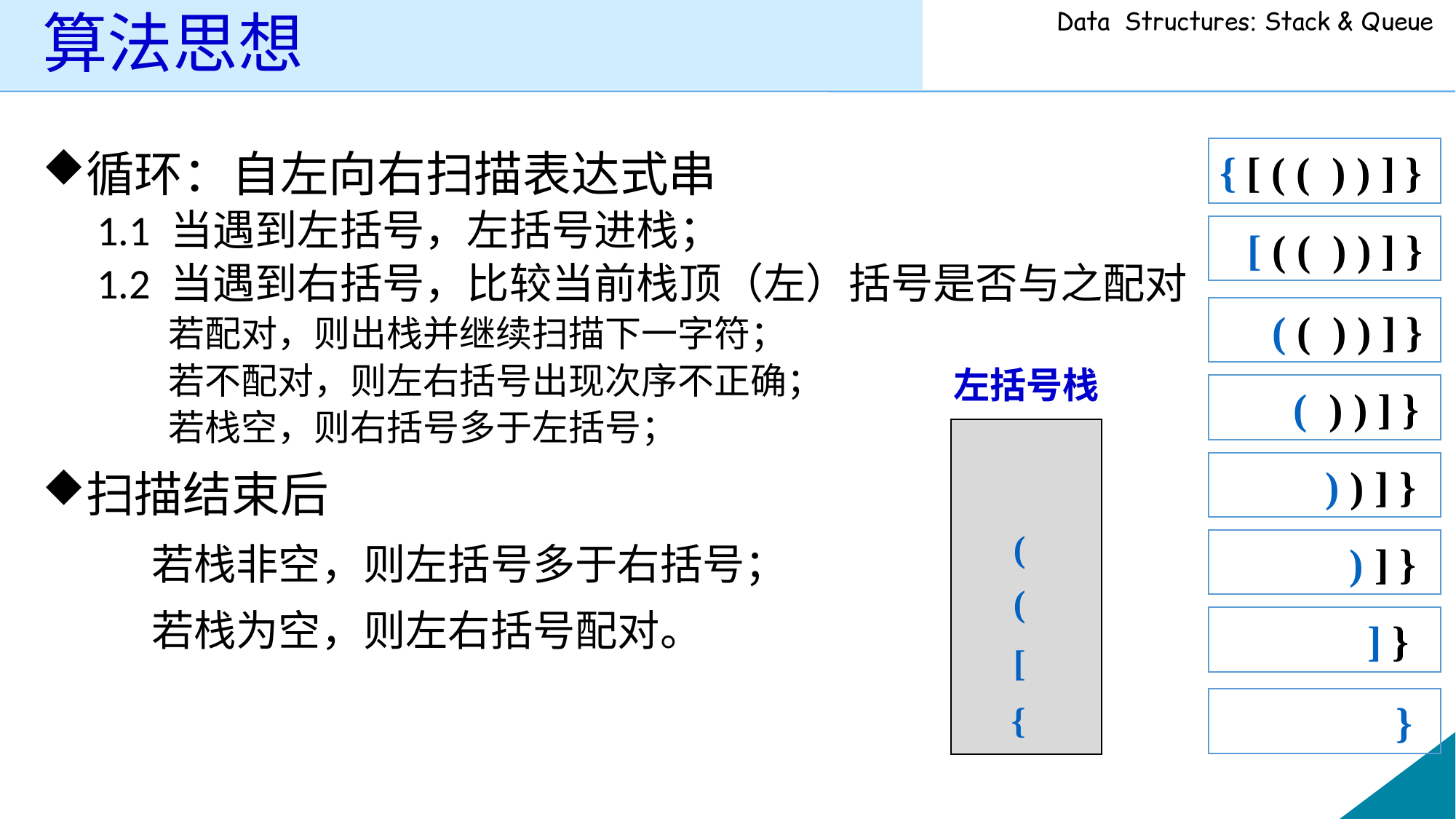

# 算法思想
循环：自左向右扫描表达式串
1.1 当遇到左括号，左括号进栈；
1.2 当遇到右括号，比较当前栈顶（左）括号是否与之配对
 若配对，则出栈并继续扫描下一字符；
 若不配对，则左右括号出现次序不正确；
 若栈空，则右括号多于左括号；
扫描结束后
	若栈非空，则左括号多于右括号；
	若栈为空，则左右括号配对。
{ [ ( (  ) ) ] }
  [ ( (  ) ) ] }
     ( (  ) ) ] }
左括号栈
      (  ) ) ] }

          ) ) ] }
(
           ) ] }
(
              ] }
[
               }
{